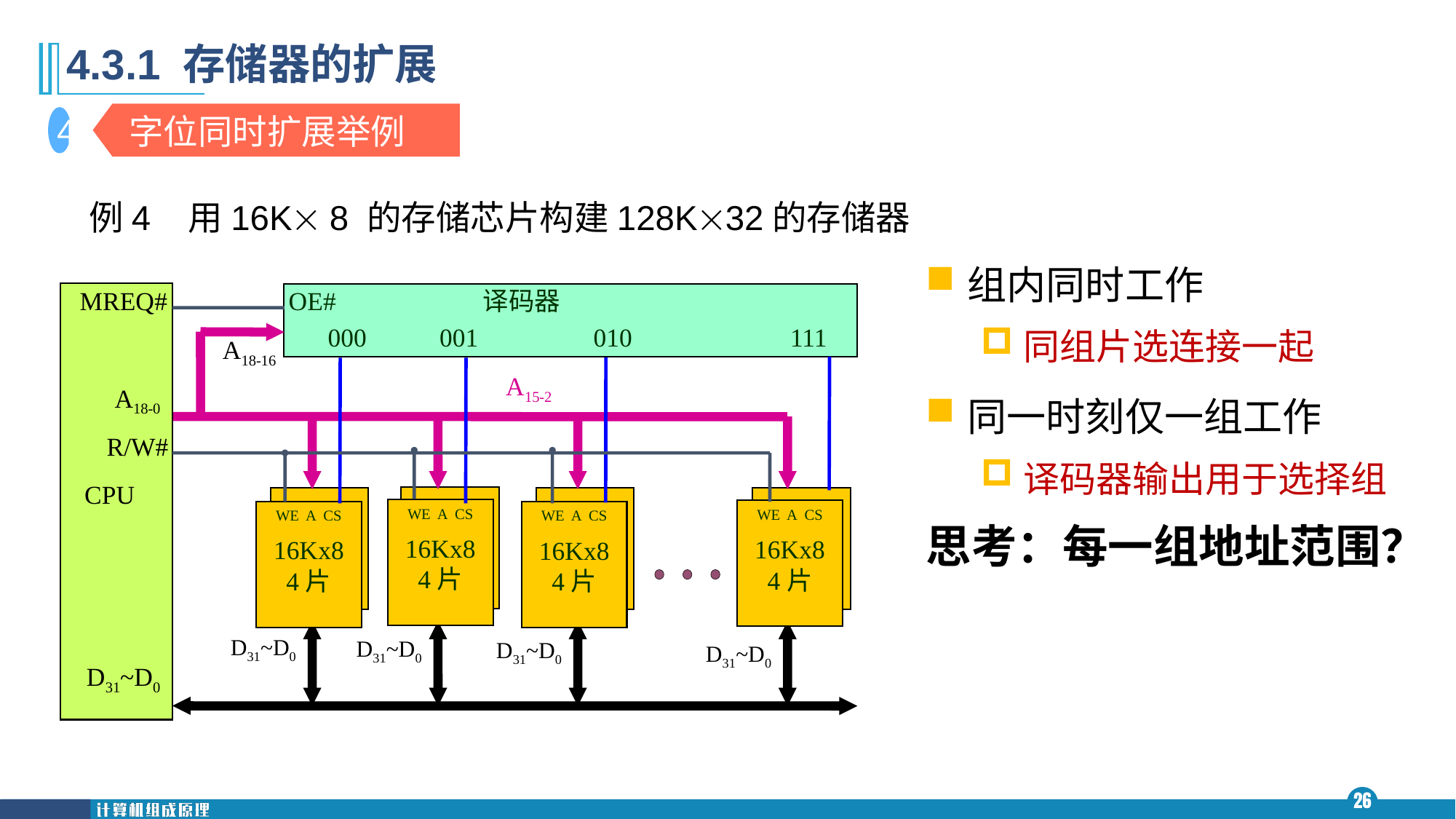

第四 章
# 4.3.1 存储器的扩展

字位同时扩展举例
4
例4   用16K× 8 的存储芯片构建128K×32的存储器
组内同时工作
同组片选连接一起
同一时刻仅一组工作
译码器输出用于选择组
思考：每一组地址范围？

MREQ#
A18-0
R/W#
CPU
D31~D0
OE#
译码器

000
001
010
111

A18-16

A15-2

WE  A  CS
16Kx8
4片

WE  A  CS
16Kx8
4片

WE  A  CS
16Kx8
4片

WE  A  CS
16Kx8
4片

D31~D0
D31~D0
D31~D0
D31~D0